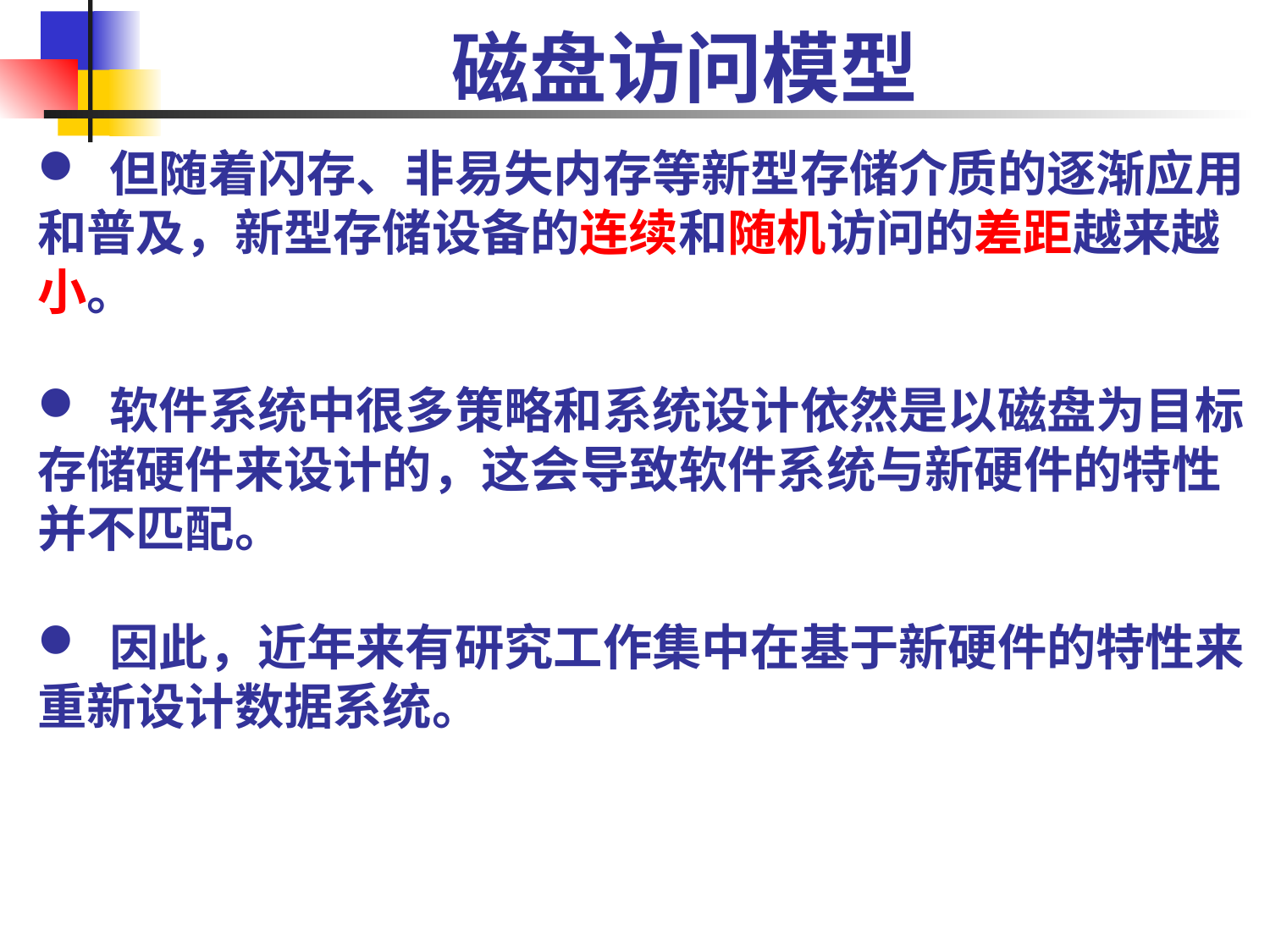

# 磁盘访问模型
 但随着闪存、非易失内存等新型存储介质的逐渐应用和普及，新型存储设备的连续和随机访问的差距越来越小。

 软件系统中很多策略和系统设计依然是以磁盘为目标存储硬件来设计的，这会导致软件系统与新硬件的特性并不匹配。

 因此，近年来有研究工作集中在基于新硬件的特性来重新设计数据系统。